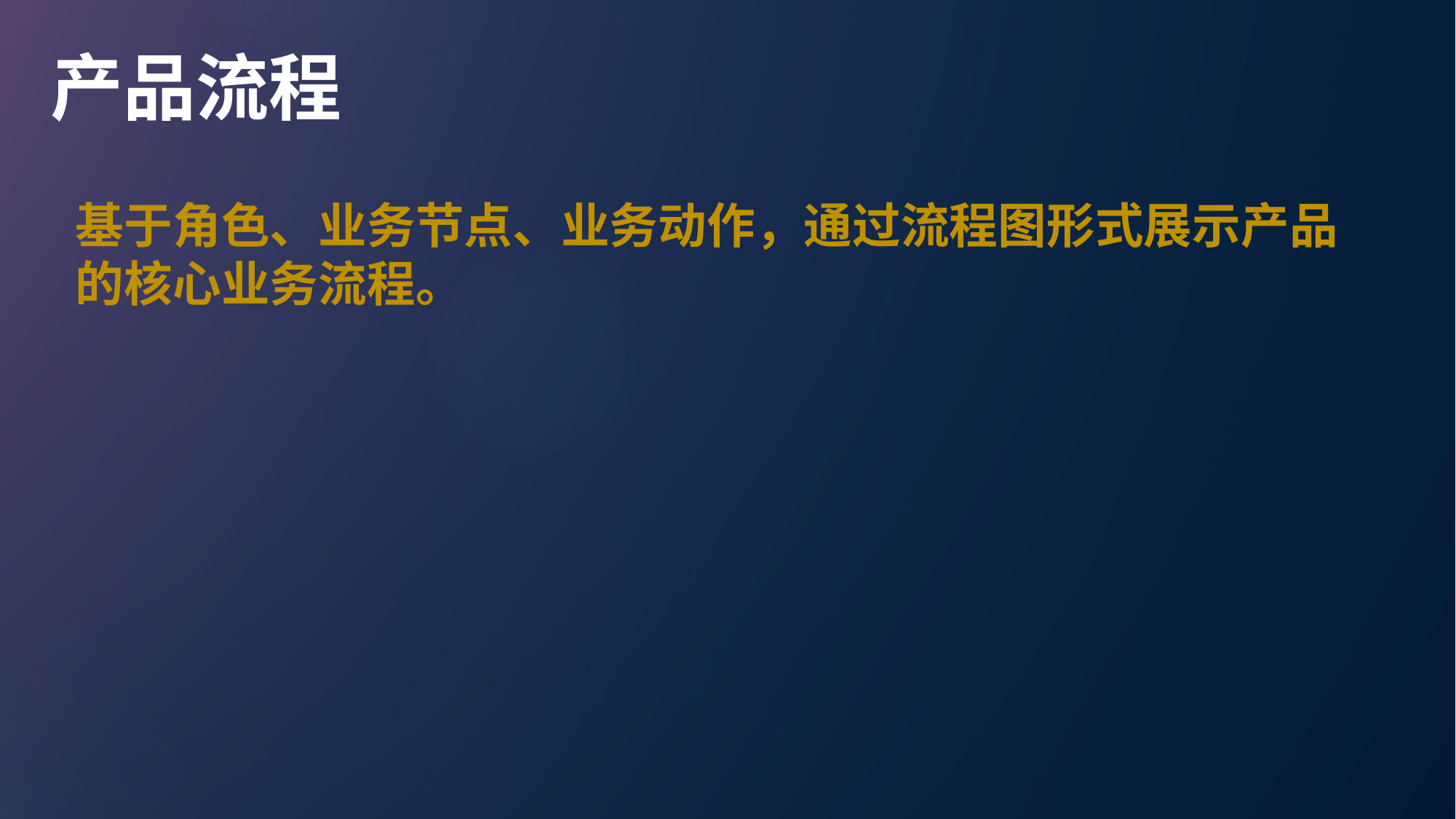

产品流程
基于角色、业务节点、业务动作，通过流程图形式展示产品的核心业务流程。